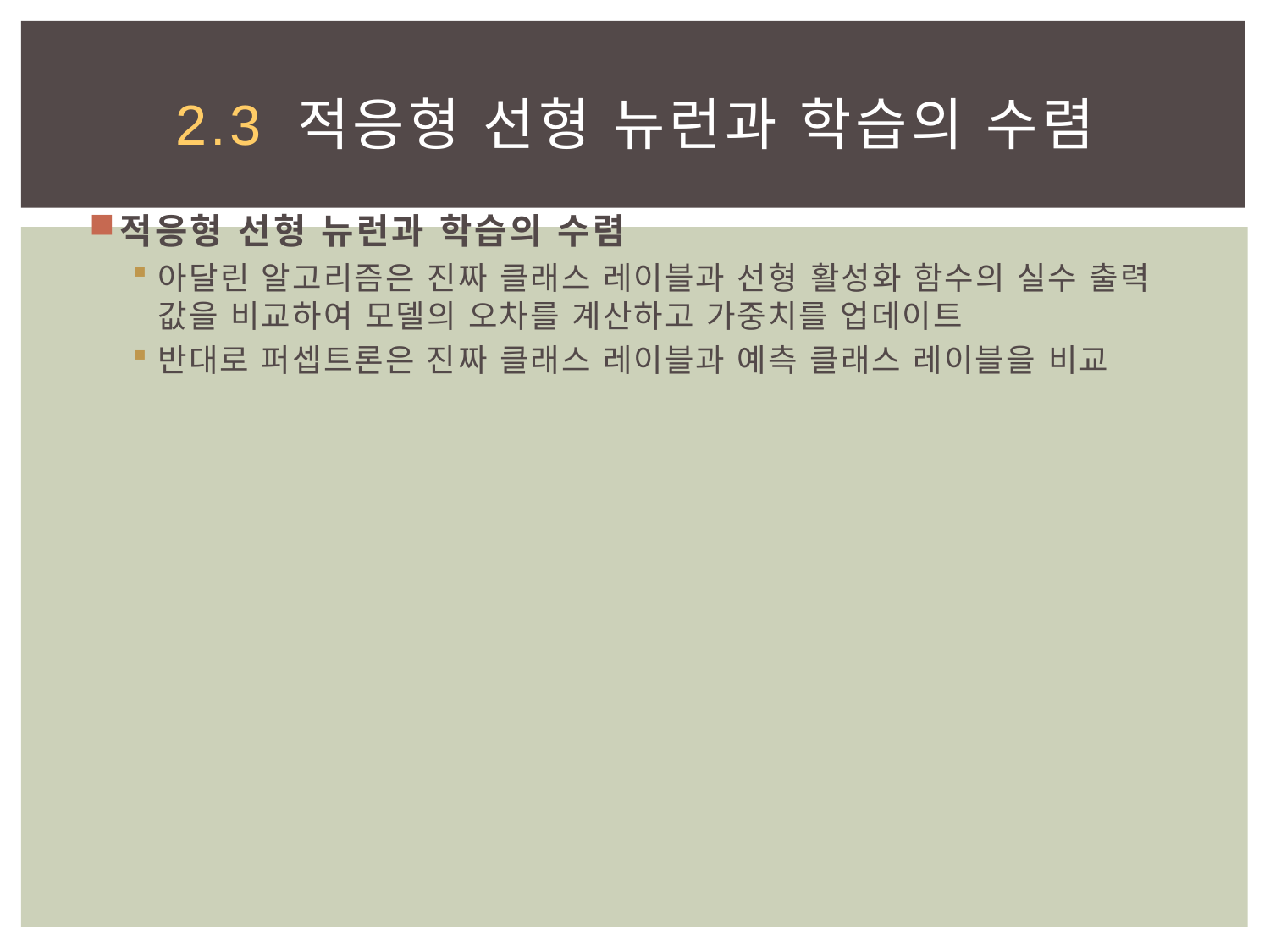

# 2.3 적응형 선형 뉴런과 학습의 수렴
적응형 선형 뉴런과 학습의 수렴
아달린 알고리즘은 진짜 클래스 레이블과 선형 활성화 함수의 실수 출력 값을 비교하여 모델의 오차를 계산하고 가중치를 업데이트
반대로 퍼셉트론은 진짜 클래스 레이블과 예측 클래스 레이블을 비교